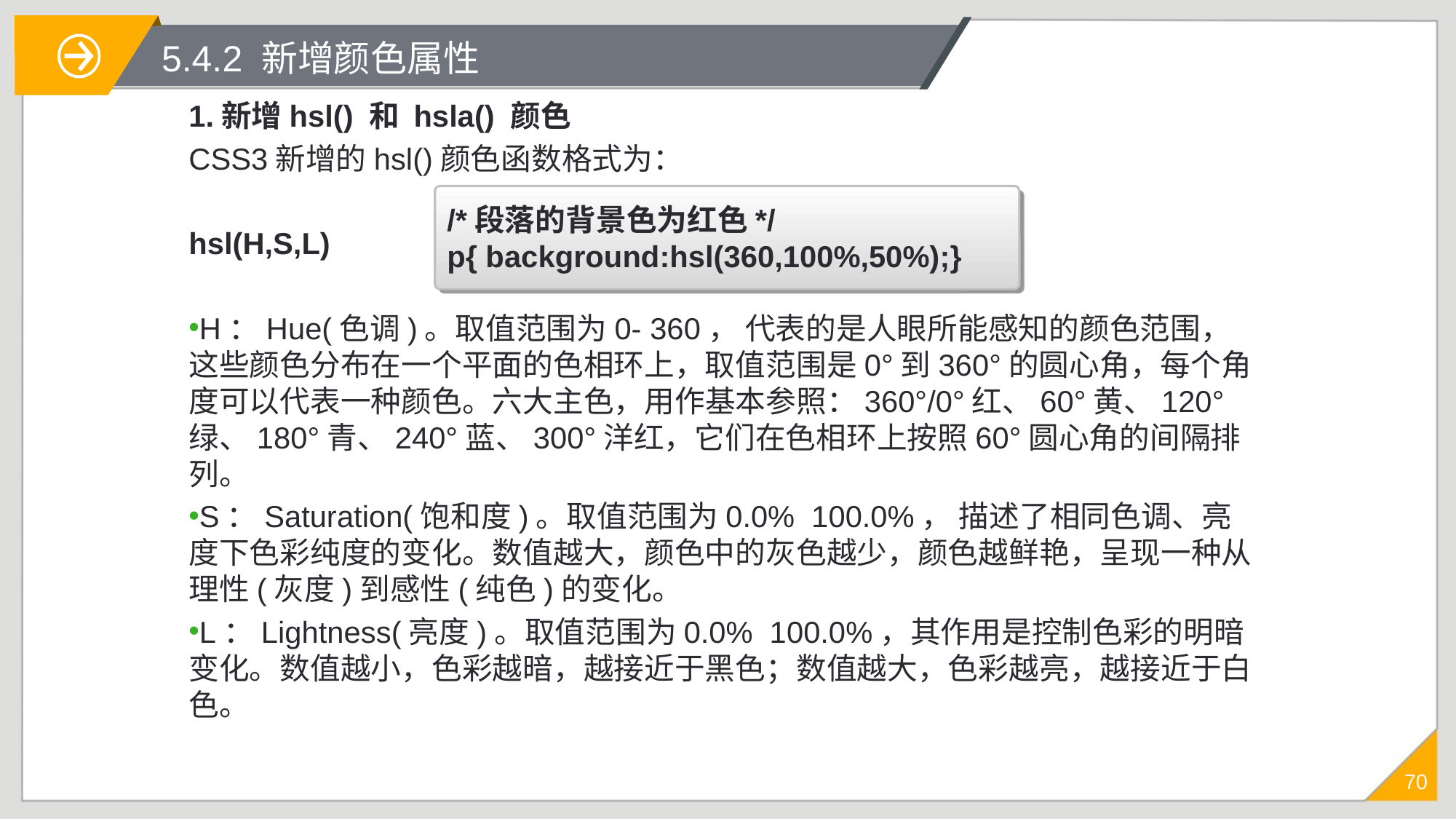

# 5.4.2 新增颜色属性
1.新增hsl() 和 hsla() 颜色
CSS3新增的hsl()颜色函数格式为：

hsl(H,S,L)

H：Hue(色调)。取值范围为0- 360， 代表的是人眼所能感知的颜色范围，这些颜色分布在一个平面的色相环上，取值范围是0°到360°的圆心角，每个角度可以代表一种颜色。六大主色，用作基本参照：360°/0°红、60°黄、120°绿、180°青、240°蓝、300°洋红，它们在色相环上按照60°圆心角的间隔排列。
S：Saturation(饱和度)。取值范围为0.0% ­ 100.0%， 描述了相同色调、亮度下色彩纯度的变化。数值越大，颜色中的灰色越少，颜色越鲜艳，呈现一种从理性(灰度)到感性(纯色)的变化。
L：Lightness(亮度)。取值范围为0.0% ­ 100.0%，其作用是控制色彩的明暗变化。数值越小，色彩越暗，越接近于黑色；数值越大，色彩越亮，越接近于白色。
/*段落的背景色为红色*/
p{ background:hsl(360,100%,50%);}